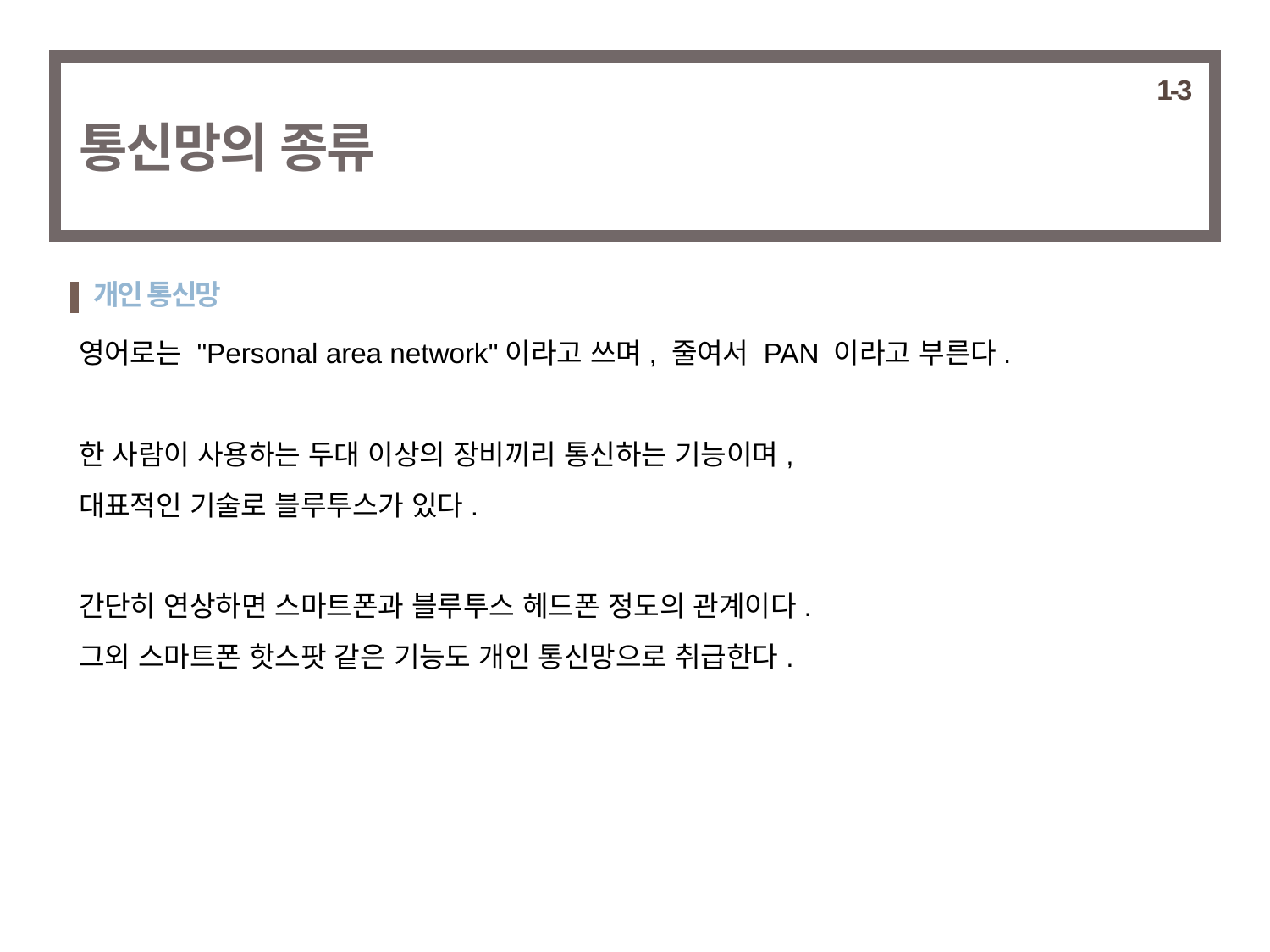

1-3
통신망의 종류
개인 통신망
영어로는 "Personal area network"이라고 쓰며, 줄여서 PAN 이라고 부른다.

한 사람이 사용하는 두대 이상의 장비끼리 통신하는 기능이며,
대표적인 기술로 블루투스가 있다.

간단히 연상하면 스마트폰과 블루투스 헤드폰 정도의 관계이다.
그외 스마트폰 핫스팟 같은 기능도 개인 통신망으로 취급한다.